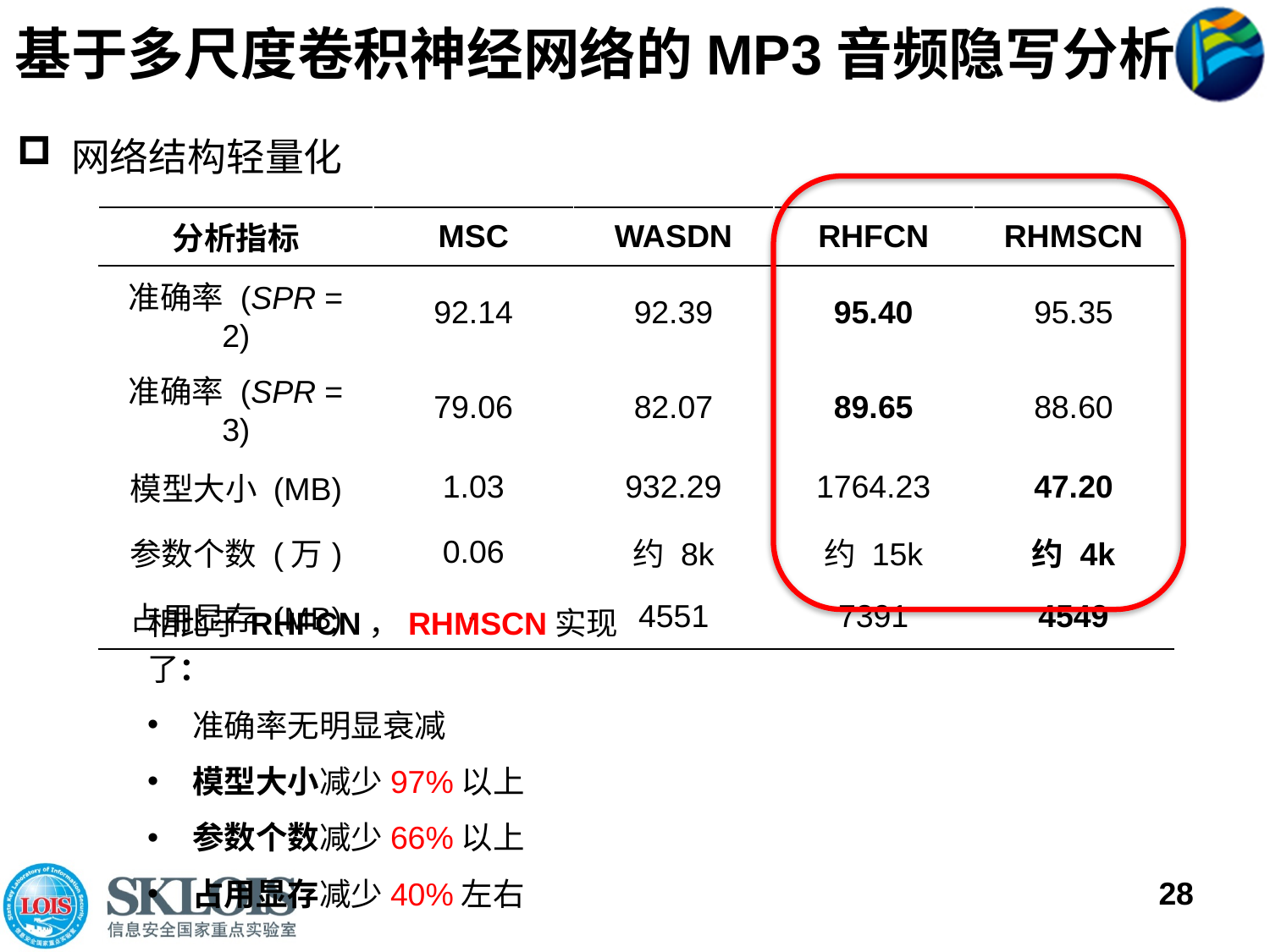

# 基于多尺度卷积神经网络的MP3音频隐写分析
 网络结构轻量化

| 分析指标 | MSC | WASDN | RHFCN | RHMSCN |
| --- | --- | --- | --- | --- |
| 准确率 (SPR = 2) | 92.14 | 92.39 | 95.40 | 95.35 |
| 准确率 (SPR = 3) | 79.06 | 82.07 | 89.65 | 88.60 |
| 模型大小 (MB) | 1.03 | 932.29 | 1764.23 | 47.20 |
| 参数个数 (万) | 0.06 | 约 8k | 约 15k | 约 4k |
| 占用显存 (MB) | - | 4551 | 7391 | 4549 |
相比于RHFCN，RHMSCN实现了：
 准确率无明显衰减
 模型大小减少97%以上
 参数个数减少66%以上
 占用显存减少40%左右
28